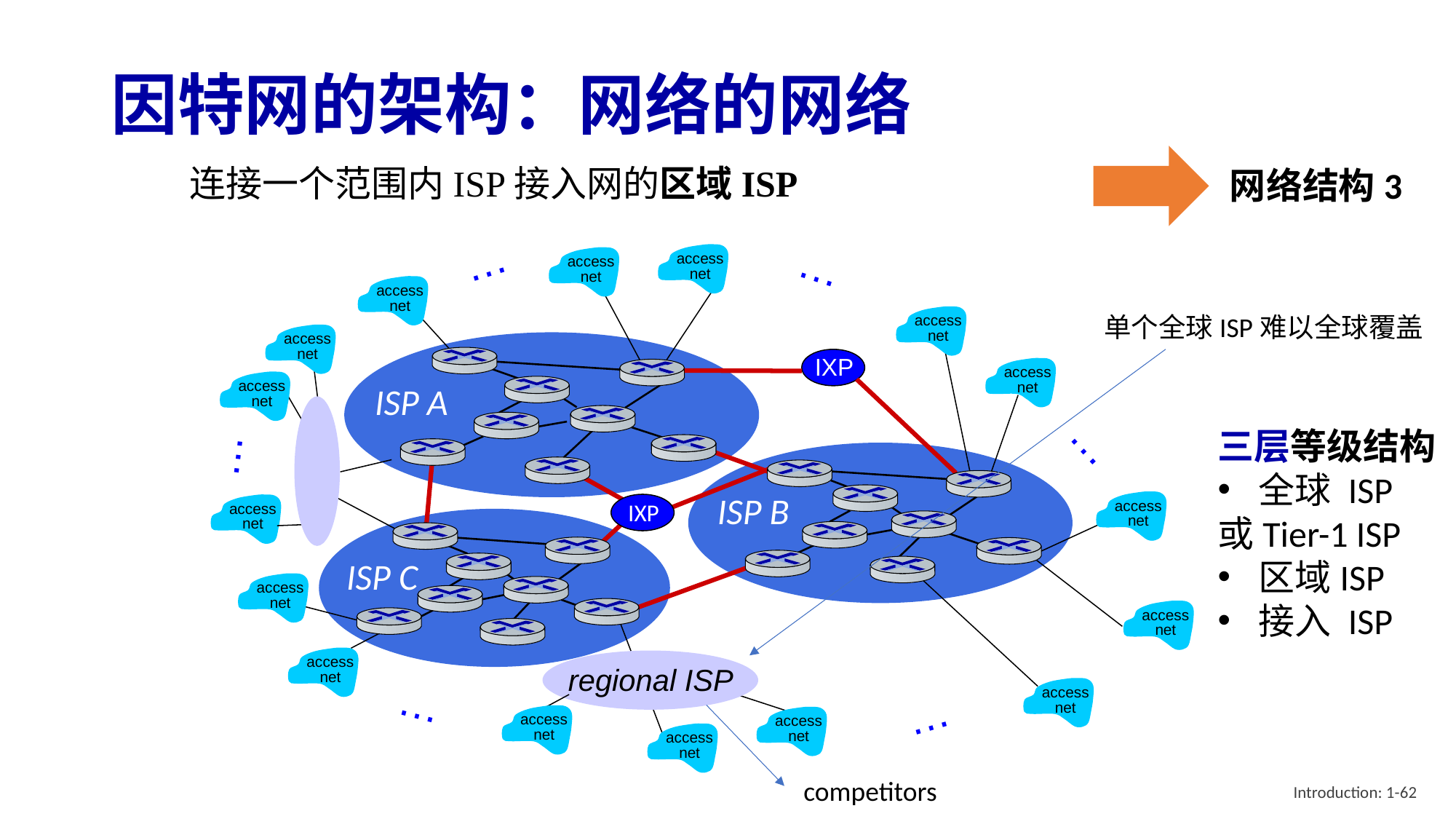

# 因特网的架构：网络的网络

网络结构3
连接一个范围内ISP接入网的区域ISP
…
…

access
net

access
net

access
net
单个全球ISP难以全球覆盖

access
net

access
net

IXP

access
net

access
net
ISP A

…

三层等级结构
全球 ISP
或Tier-1 ISP
区域ISP
接入 ISP

…

ISP B

access
net
IXP

access
net

ISP C

access
net

access
net

access
net

regional ISP

access
net
…

access
net

access
net
…

access
net
competitors
Introduction: 1-62